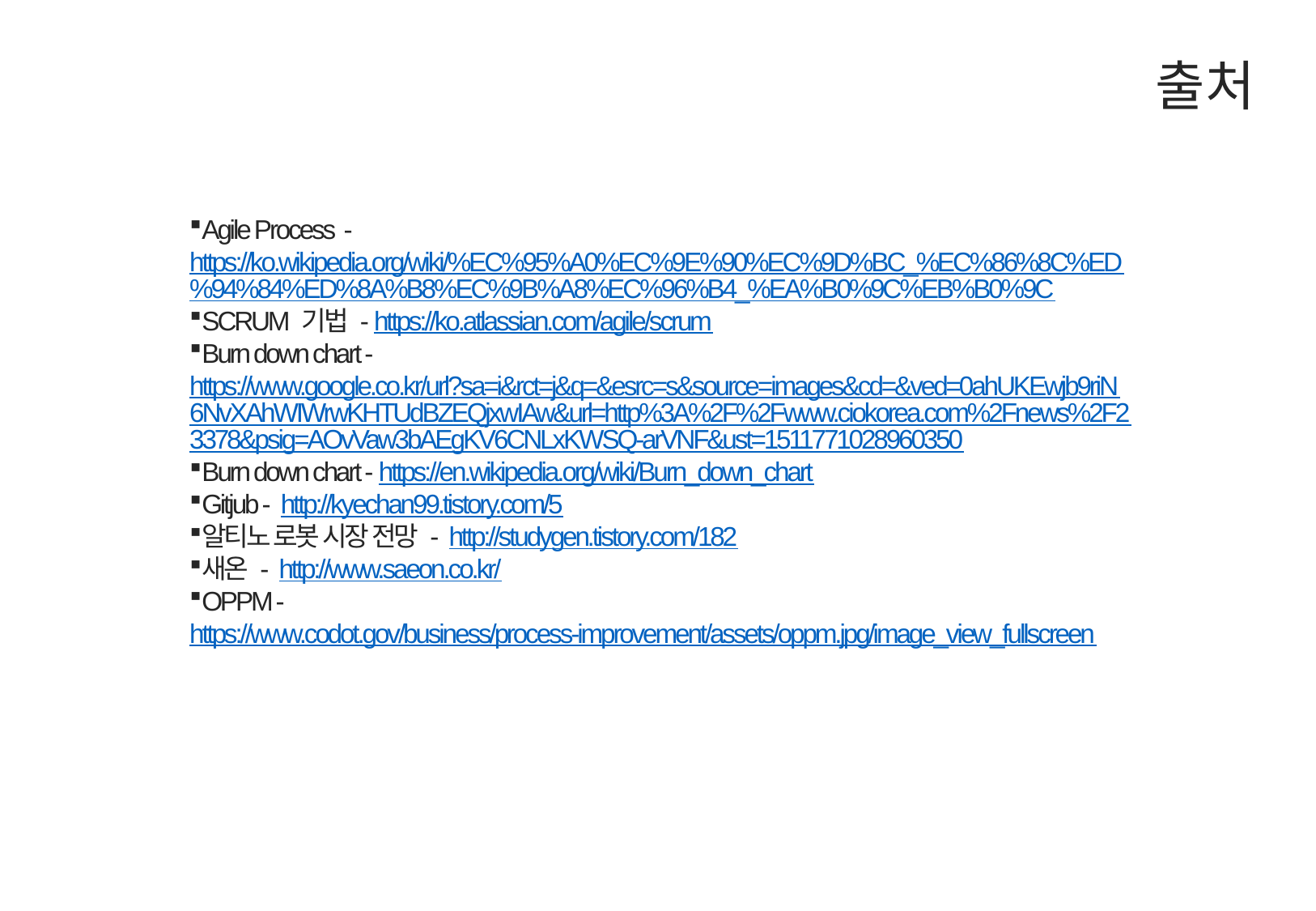

출처
Agile Process  - https://ko.wikipedia.org/wiki/%EC%95%A0%EC%9E%90%EC%9D%BC_%EC%86%8C%ED%94%84%ED%8A%B8%EC%9B%A8%EC%96%B4_%EA%B0%9C%EB%B0%9C
SCRUM 기법 - https://ko.atlassian.com/agile/scrum
Burn down chart - https://www.google.co.kr/url?sa=i&rct=j&q=&esrc=s&source=images&cd=&ved=0ahUKEwjb9riN6NvXAhWIWrwKHTUdBZEQjxwIAw&url=http%3A%2F%2Fwww.ciokorea.com%2Fnews%2F23378&psig=AOvVaw3bAEgKV6CNLxKWSQ-arVNF&ust=1511771028960350
Burn down chart - https://en.wikipedia.org/wiki/Burn_down_chart
Gitjub -  http://kyechan99.tistory.com/5
알티노 로봇 시장 전망 -  http://studygen.tistory.com/182
새온 -  http://www.saeon.co.kr/
OPPM - https://www.codot.gov/business/process-improvement/assets/oppm.jpg/image_view_fullscreen